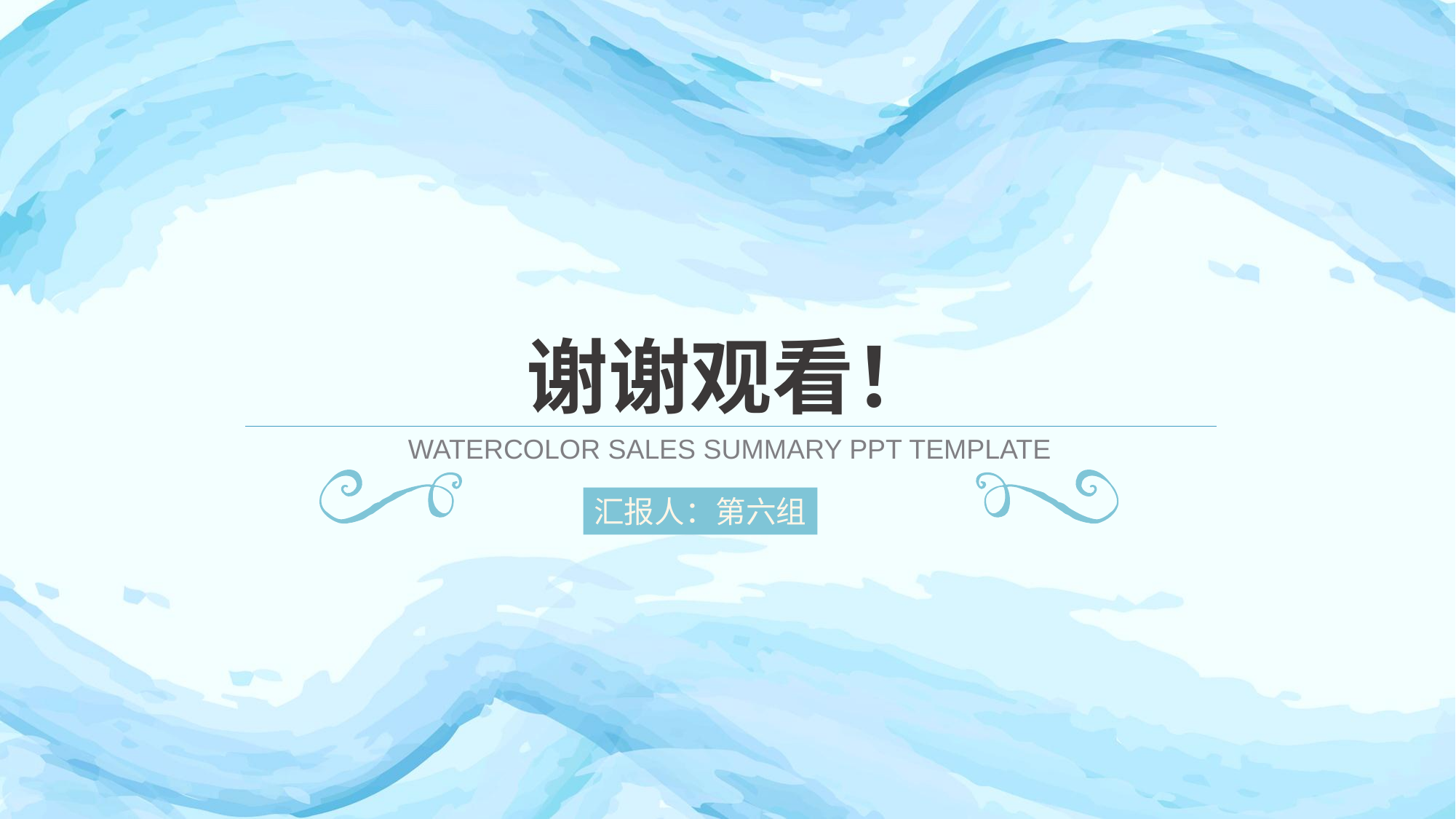

谢谢观看！
WATERCOLOR SALES SUMMARY PPT TEMPLATE

汇报人：第六组